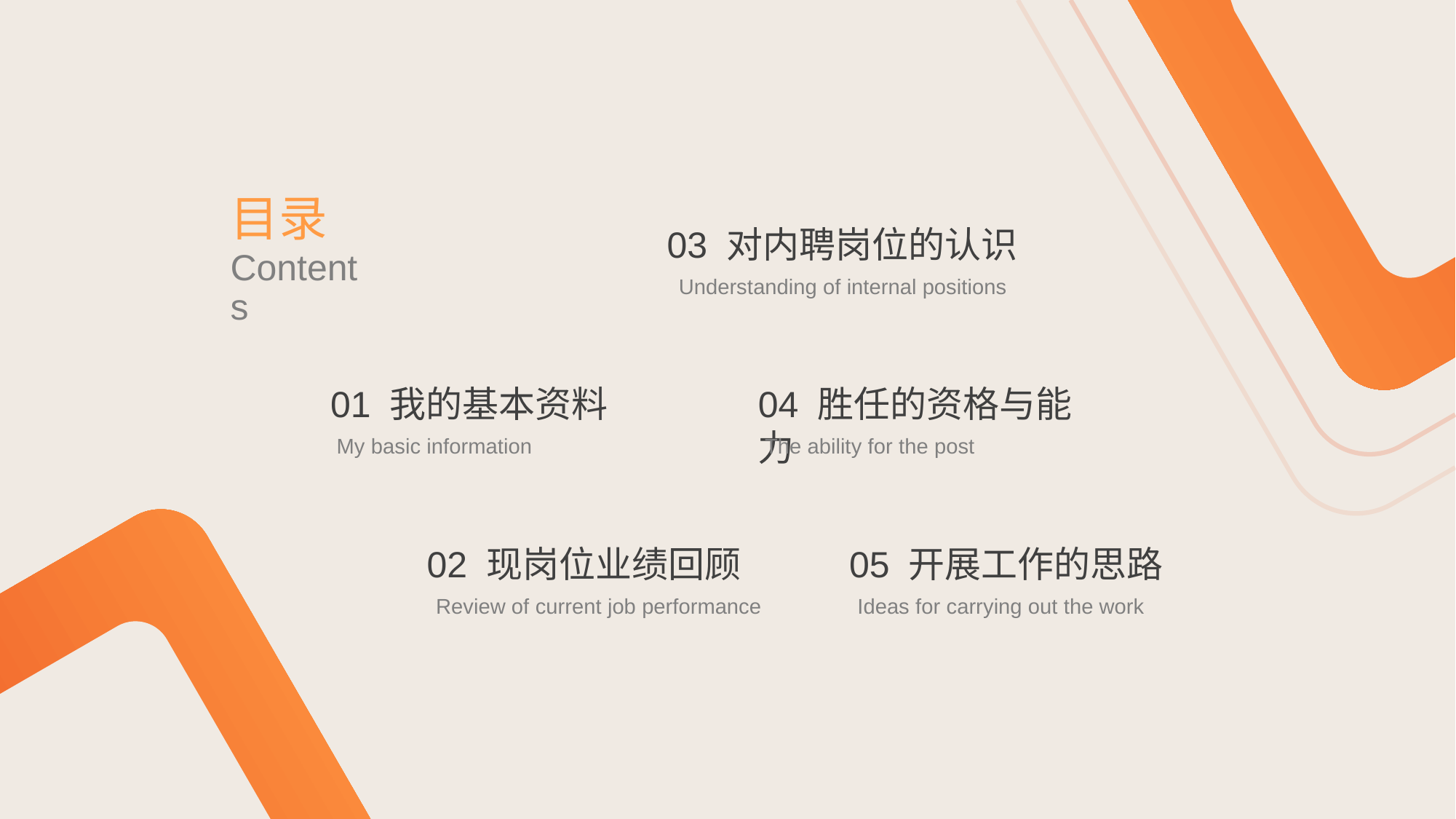

# 目录

03 对内聘岗位的认识
Contents
Understanding of internal positions

01 我的基本资料
04 胜任的资格与能力
My basic information
The ability for the post

02 现岗位业绩回顾
05 开展工作的思路
Review of current job performance
Ideas for carrying out the work